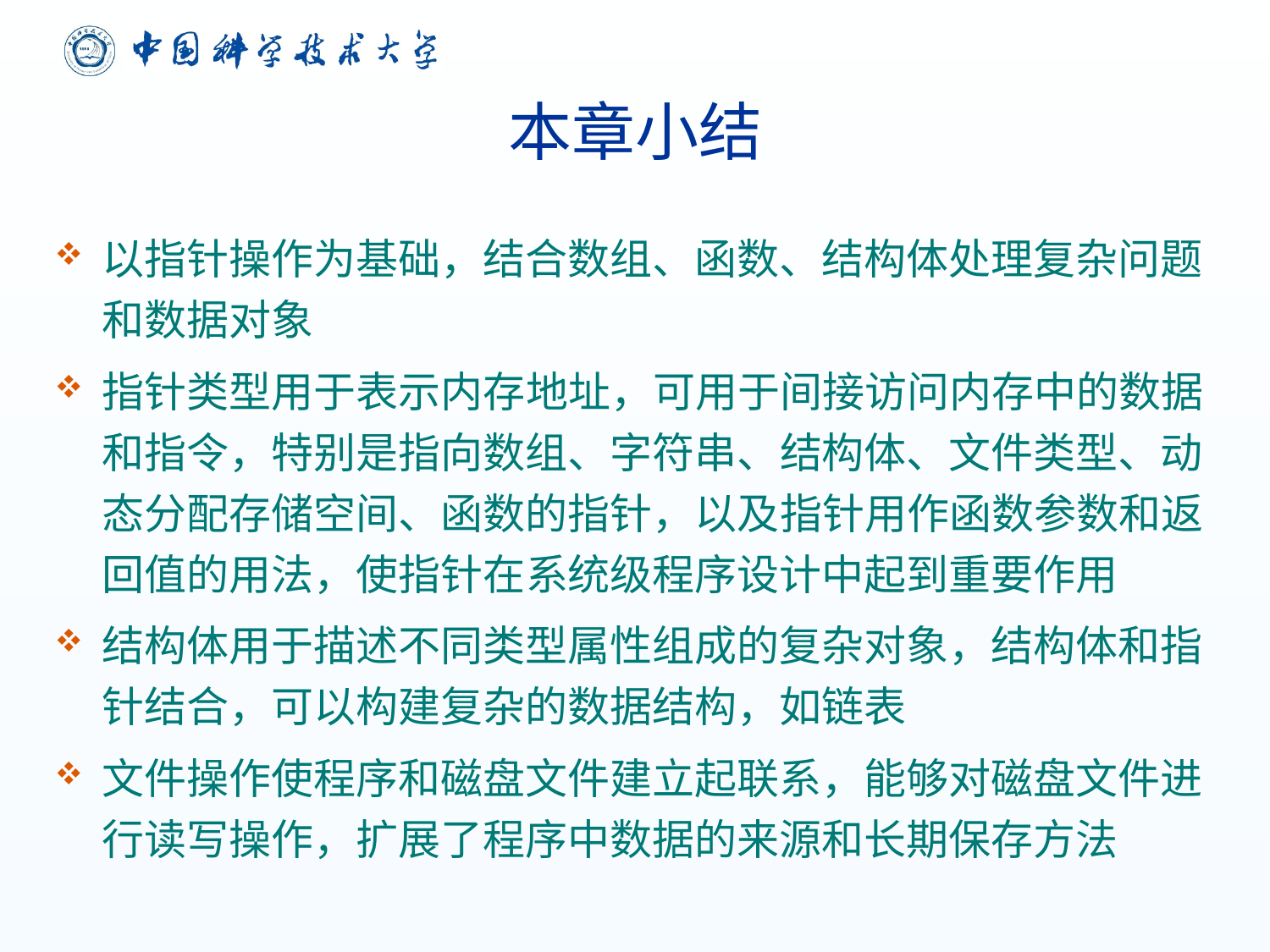

# 本章小结
以指针操作为基础，结合数组、函数、结构体处理复杂问题和数据对象
指针类型用于表示内存地址，可用于间接访问内存中的数据和指令，特别是指向数组、字符串、结构体、文件类型、动态分配存储空间、函数的指针，以及指针用作函数参数和返回值的用法，使指针在系统级程序设计中起到重要作用
结构体用于描述不同类型属性组成的复杂对象，结构体和指针结合，可以构建复杂的数据结构，如链表
文件操作使程序和磁盘文件建立起联系，能够对磁盘文件进行读写操作，扩展了程序中数据的来源和长期保存方法